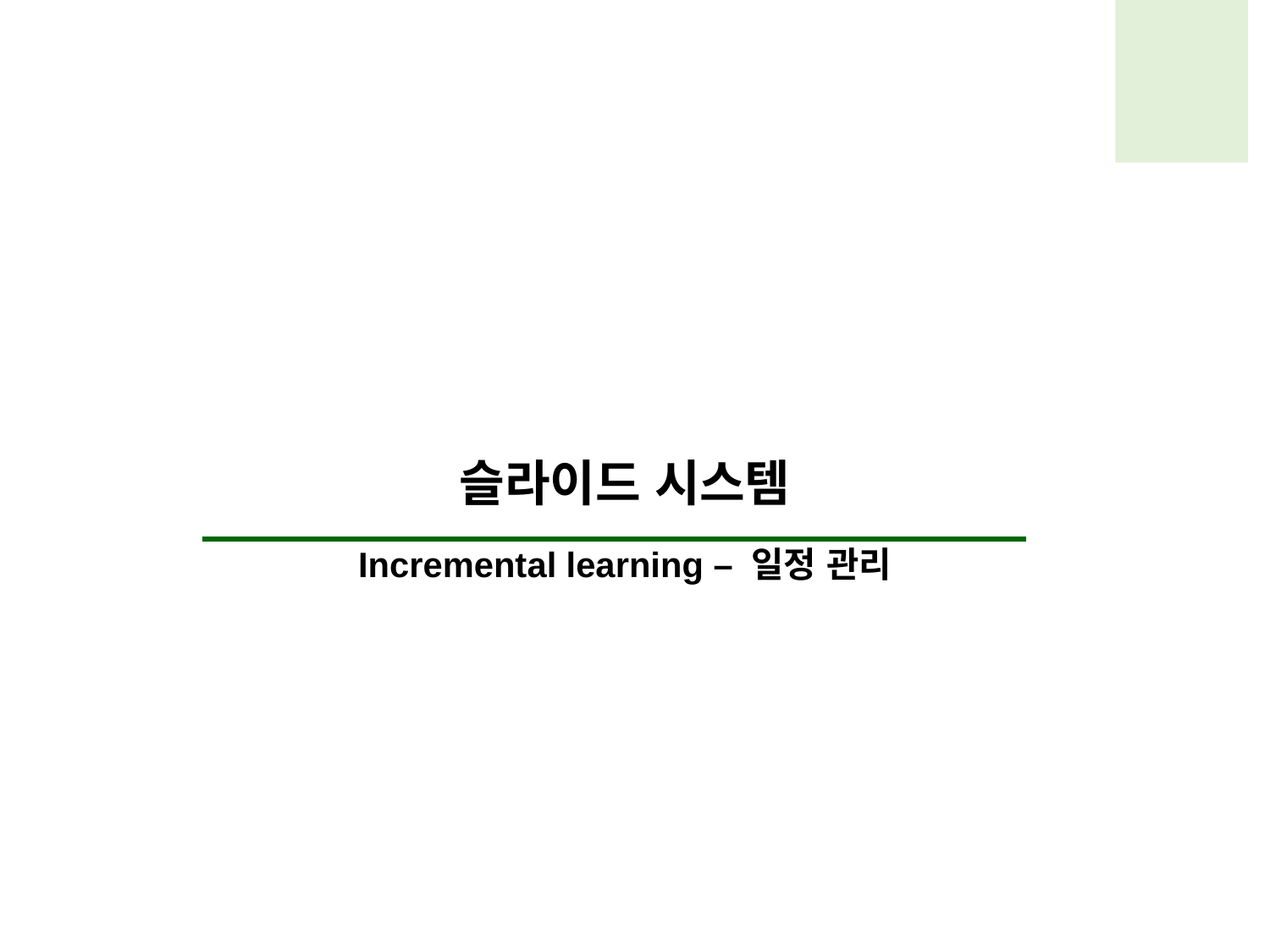

슬라이드 시스템
Incremental learning – 일정 관리